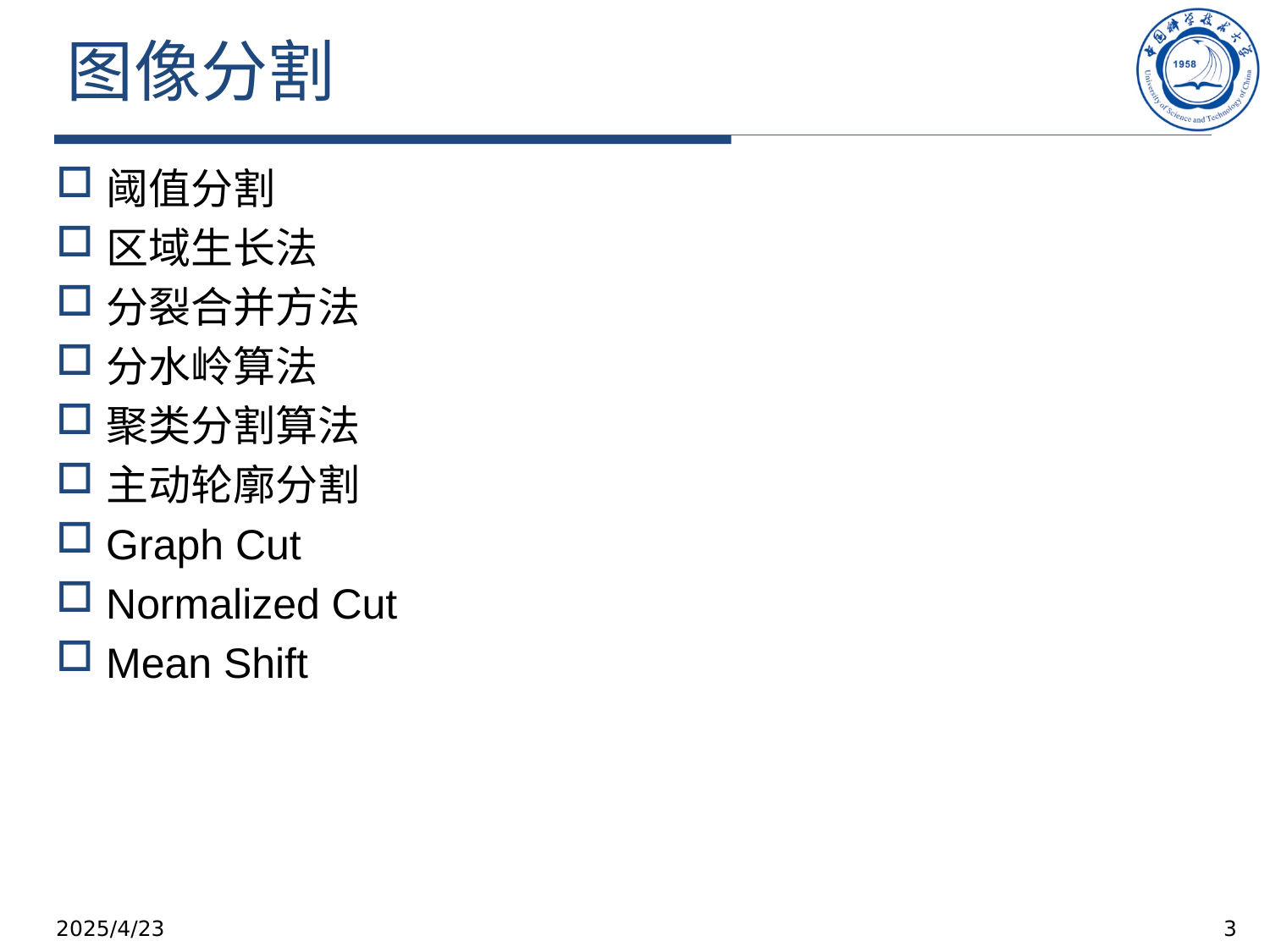

# 图像分割
阈值分割
区域生长法
分裂合并方法
分水岭算法
聚类分割算法
主动轮廓分割
Graph Cut
Normalized Cut
Mean Shift

2025/4/23
3